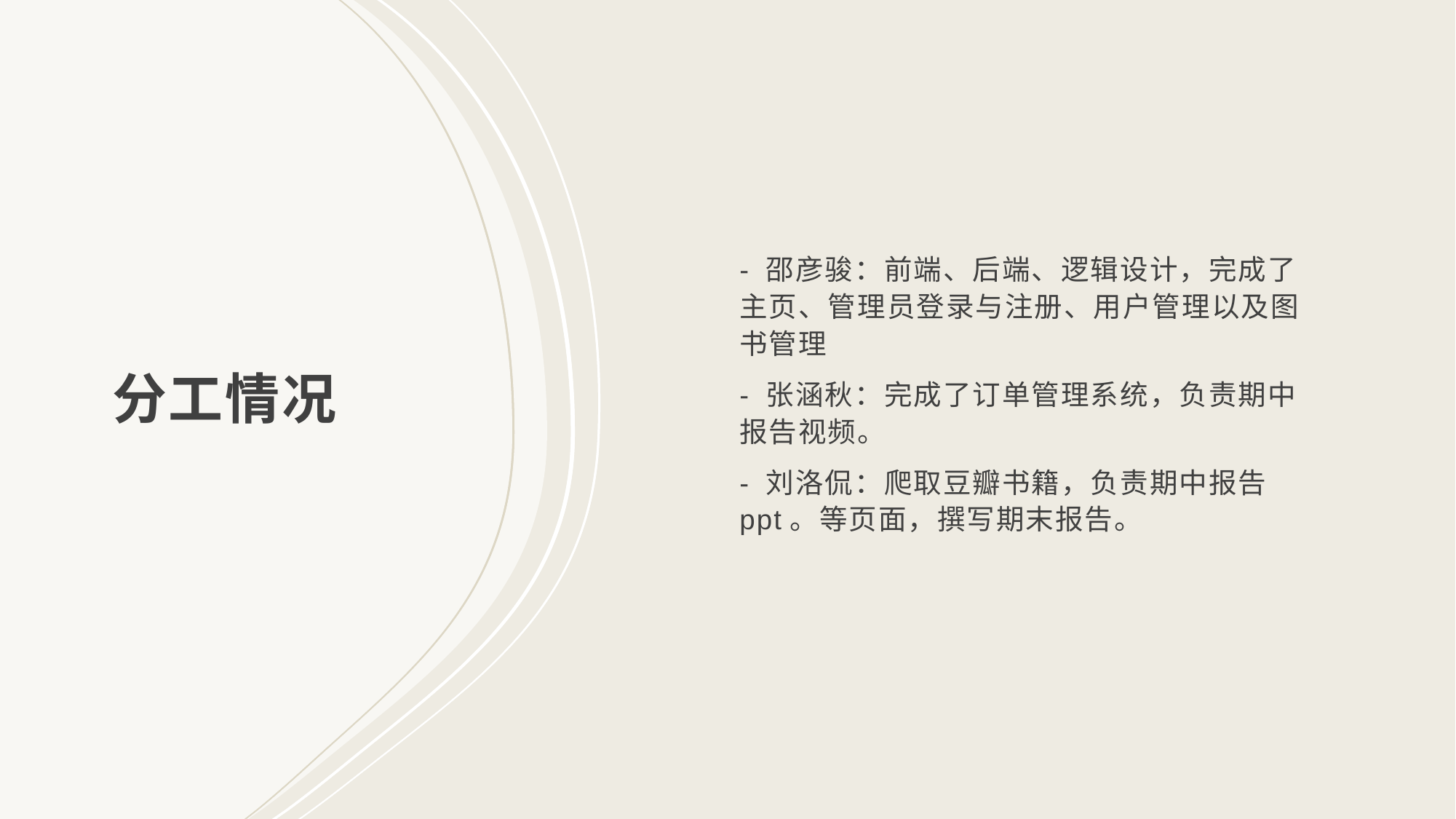

- 邵彦骏：前端、后端、逻辑设计，完成了主页、管理员登录与注册、用户管理以及图书管理
- 张涵秋：完成了订单管理系统，负责期中报告视频。
- 刘洛侃：爬取豆瓣书籍，负责期中报告ppt。等页面，撰写期末报告。
# 分工情况